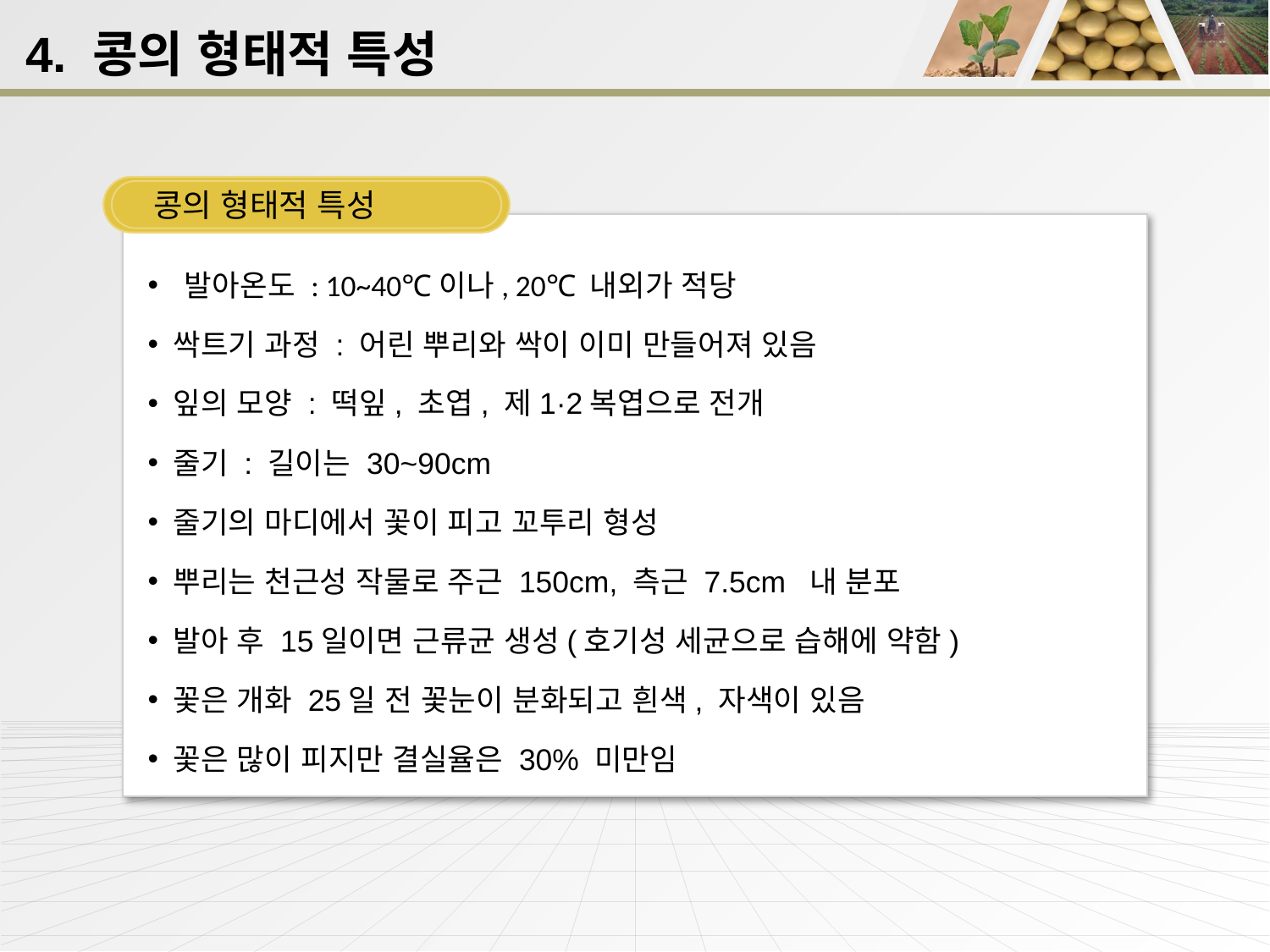

4. 콩의 형태적 특성

콩의 형태적 특성
  발아온도 : 10~40℃이나, 20℃ 내외가 적당
싹트기 과정 : 어린 뿌리와 싹이 이미 만들어져 있음
잎의 모양 : 떡잎, 초엽, 제1·2복엽으로 전개
줄기 : 길이는 30~90cm
줄기의 마디에서 꽃이 피고 꼬투리 형성
뿌리는 천근성 작물로 주근 150cm, 측근 7.5cm  내 분포
발아 후 15일이면 근류균 생성(호기성 세균으로 습해에 약함)
꽃은 개화 25일 전 꽃눈이 분화되고 흰색, 자색이 있음
꽃은 많이 피지만 결실율은 30% 미만임